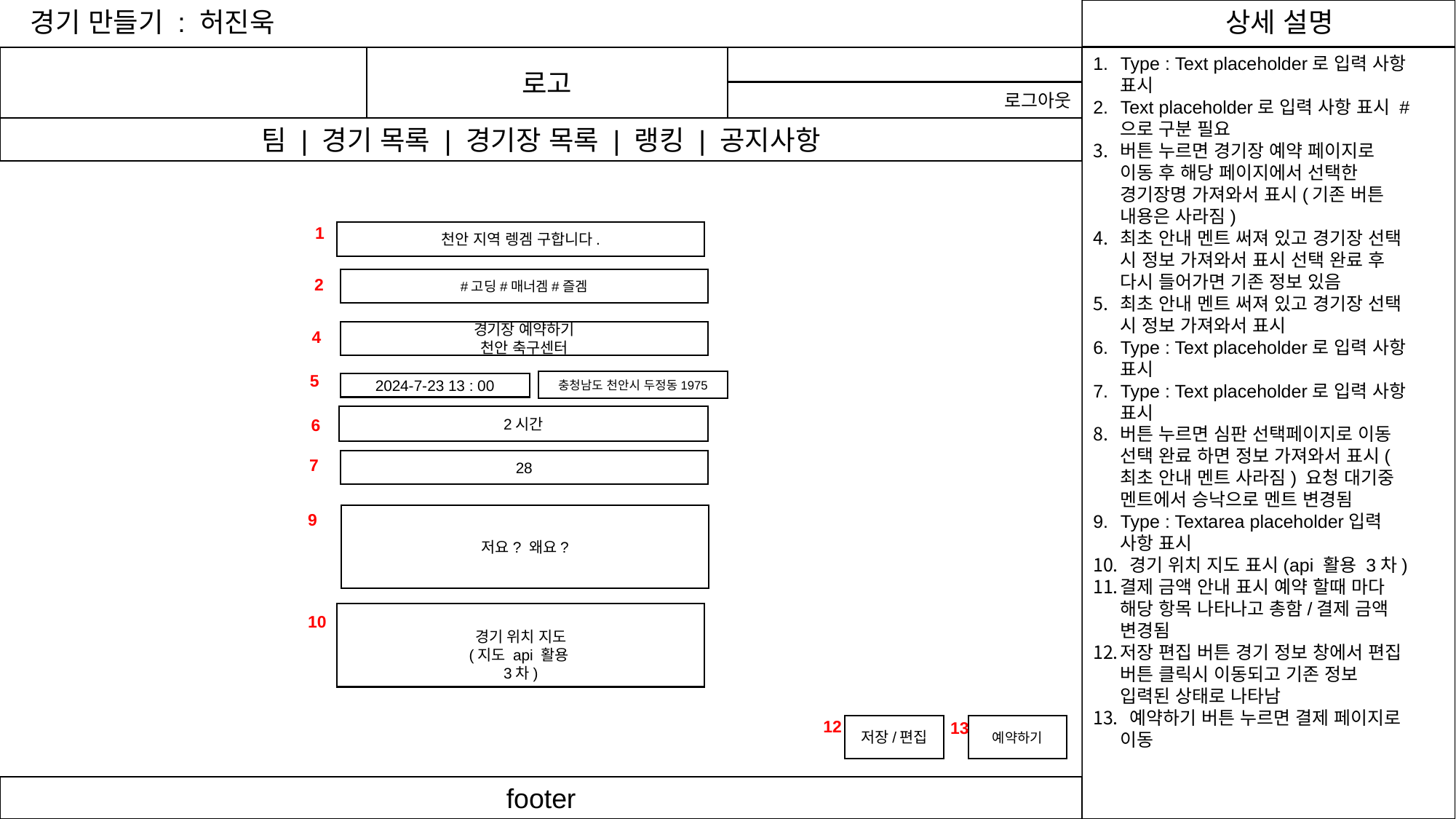

경기 만들기 : 허진욱

로고
Type : Text placeholder로 입력 사항 표시
Text placeholder로 입력 사항 표시 #으로 구분 필요
버튼 누르면 경기장 예약 페이지로 이동 후 해당 페이지에서 선택한 경기장명 가져와서 표시(기존 버튼 내용은 사라짐)
최초 안내 멘트 써져 있고 경기장 선택 시 정보 가져와서 표시 선택 완료 후 다시 들어가면 기존 정보 있음
최초 안내 멘트 써져 있고 경기장 선택 시 정보 가져와서 표시
Type : Text placeholder로 입력 사항 표시
Type : Text placeholder로 입력 사항 표시
버튼 누르면 심판 선택페이지로 이동 선택 완료 하면 정보 가져와서 표시(최초 안내 멘트 사라짐) 요청 대기중 멘트에서 승낙으로 멘트 변경됨
Type : Textarea placeholder입력 사항 표시
 경기 위치 지도 표시(api 활용 3차)
결제 금액 안내 표시 예약 할때 마다 해당 항목 나타나고 총함/결제 금액 변경됨
저장 편집 버튼 경기 정보 창에서 편집 버튼 클릭시 이동되고 기존 정보 입력된 상태로 나타남
 예약하기 버튼 누르면 결제 페이지로 이동

로그아웃
팀 | 경기 목록 | 경기장 목록 | 랭킹 | 공지사항
1
천안 지역 렝겜 구합니다.
2
#고딩#매너겜#즐겜
4
경기장 예약하기
천안 축구센터
5
충청남도 천안시 두정동1975
2024-7-23 13 : 00
2시간
6
7
28
9
저요? 왜요?

경기 위치 지도
(지도 api 활용
3차)
10
12
13
저장/편집
예약하기
footer